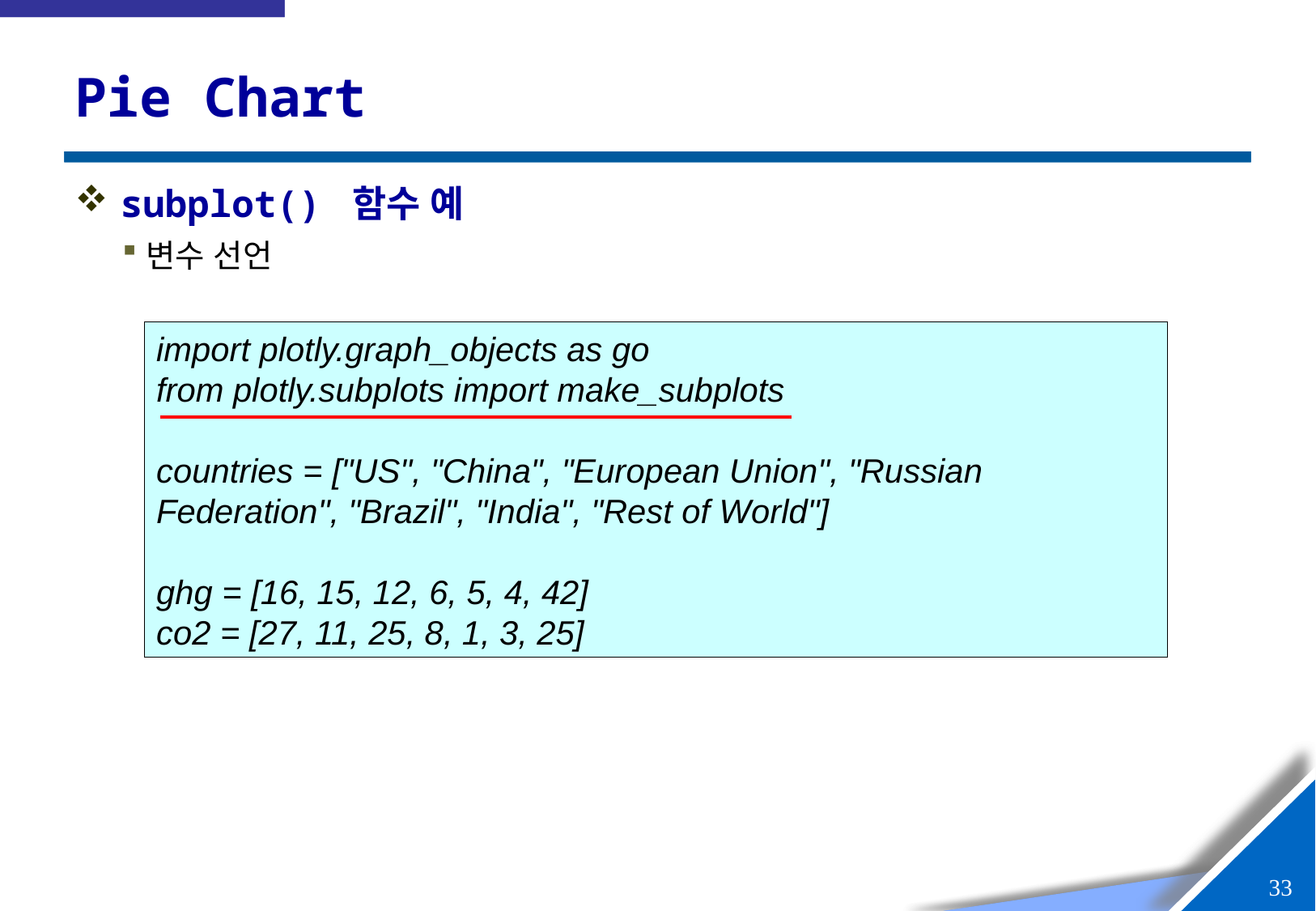

# Pie Chart
subplot() 함수 예
변수 선언

import plotly.graph_objects as go
from plotly.subplots import make_subplots

countries = ["US", "China", "European Union", "Russian Federation", "Brazil", "India", "Rest of World"]

ghg = [16, 15, 12, 6, 5, 4, 42]
co2 = [27, 11, 25, 8, 1, 3, 25]
33